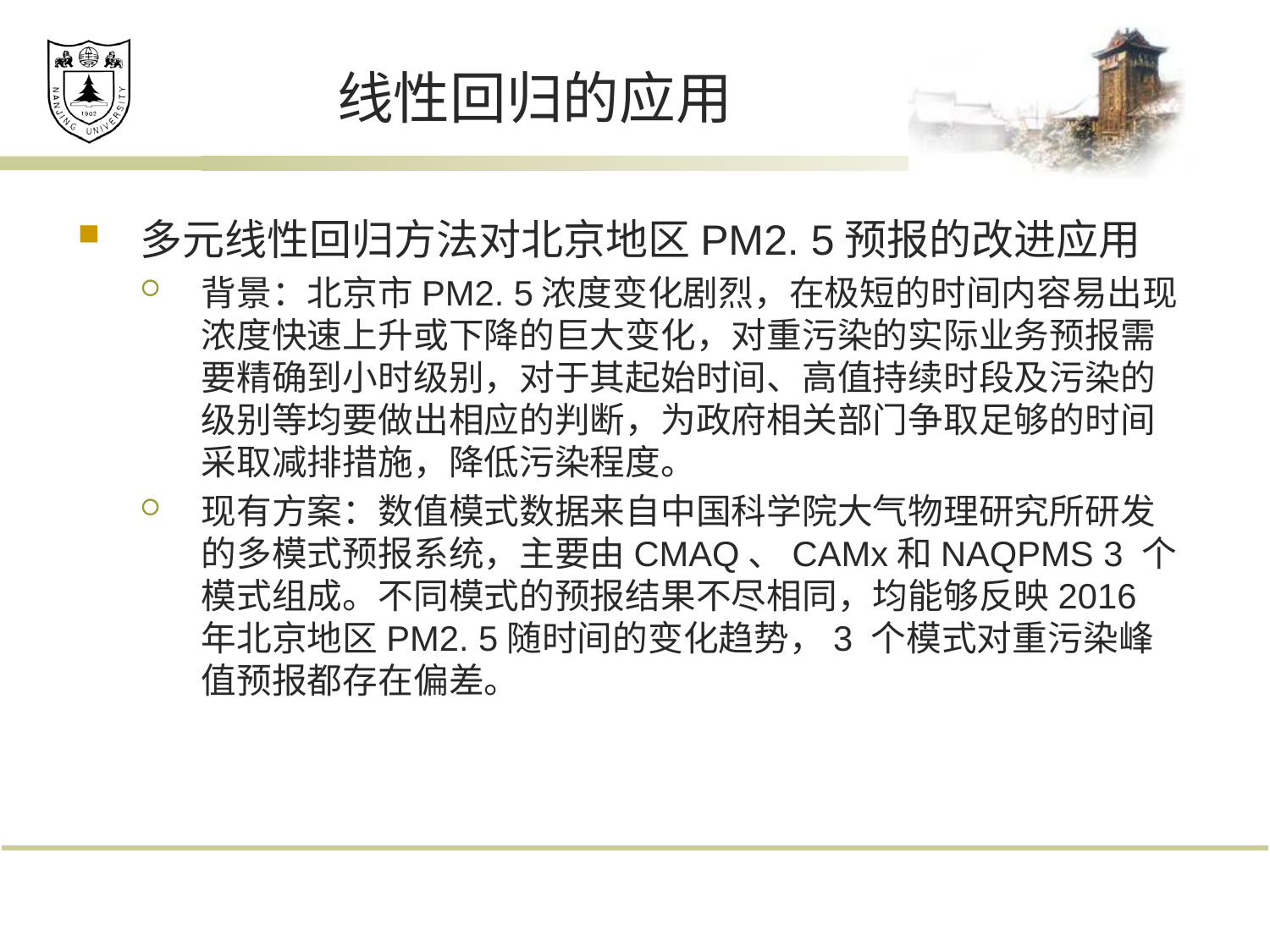

# 线性回归的应用
多元线性回归方法对北京地区PM2. 5预报的改进应用
背景：北京市PM2. 5浓度变化剧烈，在极短的时间内容易出现浓度快速上升或下降的巨大变化，对重污染的实际业务预报需要精确到小时级别，对于其起始时间、高值持续时段及污染的级别等均要做出相应的判断，为政府相关部门争取足够的时间采取减排措施，降低污染程度。
现有方案：数值模式数据来自中国科学院大气物理研究所研发的多模式预报系统，主要由CMAQ、CAMx和NAQPMS 3 个模式组成。不同模式的预报结果不尽相同，均能够反映2016 年北京地区PM2. 5随时间的变化趋势，3 个模式对重污染峰值预报都存在偏差。